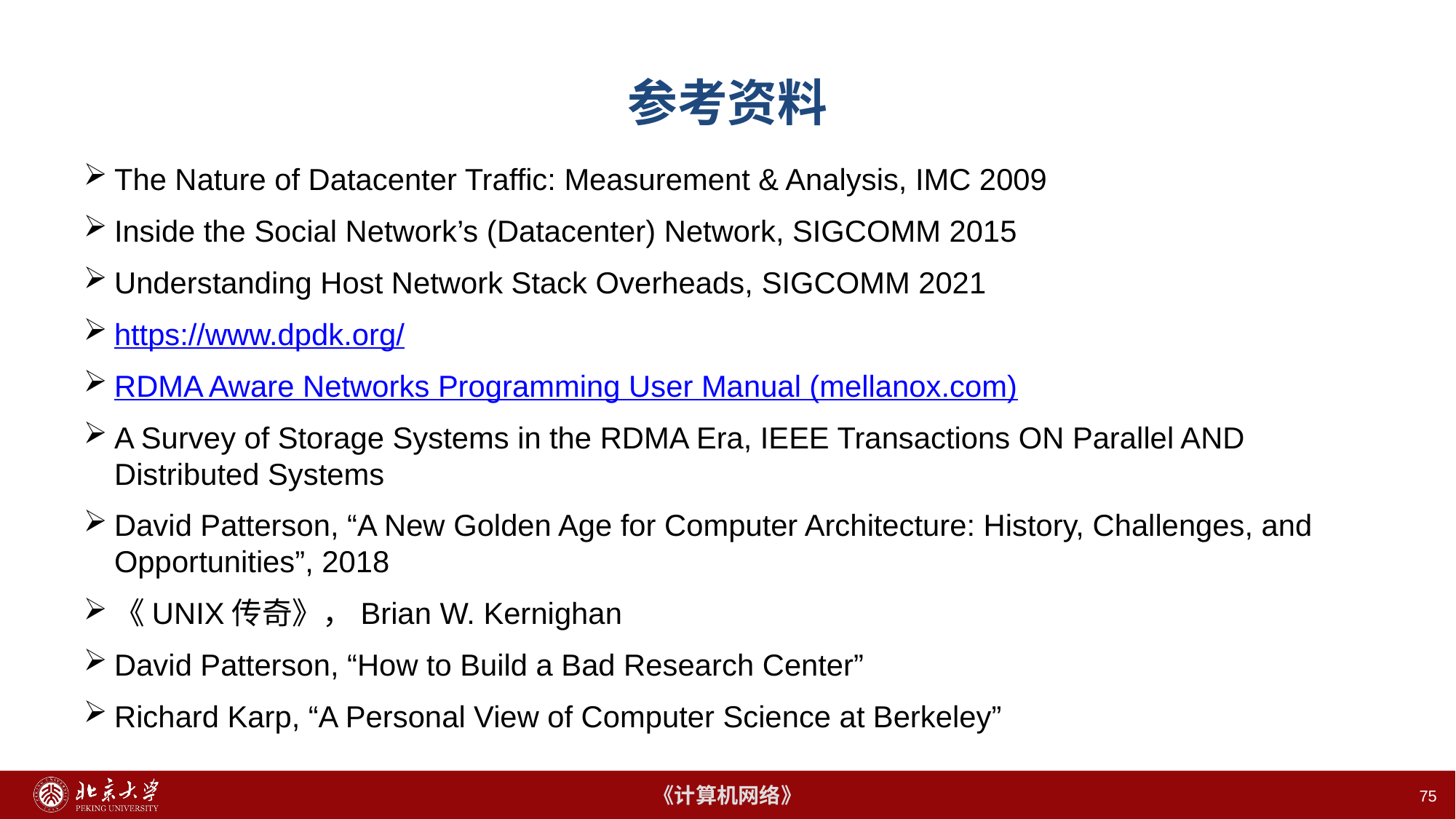

# 参考资料
The Nature of Datacenter Traffic: Measurement & Analysis, IMC 2009
Inside the Social Network’s (Datacenter) Network, SIGCOMM 2015
Understanding Host Network Stack Overheads, SIGCOMM 2021
https://www.dpdk.org/
RDMA Aware Networks Programming User Manual (mellanox.com)
A Survey of Storage Systems in the RDMA Era, IEEE Transactions ON Parallel AND Distributed Systems
David Patterson, “A New Golden Age for Computer Architecture: History, Challenges, and Opportunities”, 2018
《UNIX传奇》，Brian W. Kernighan
David Patterson, “How to Build a Bad Research Center”
Richard Karp, “A Personal View of Computer Science at Berkeley”

75